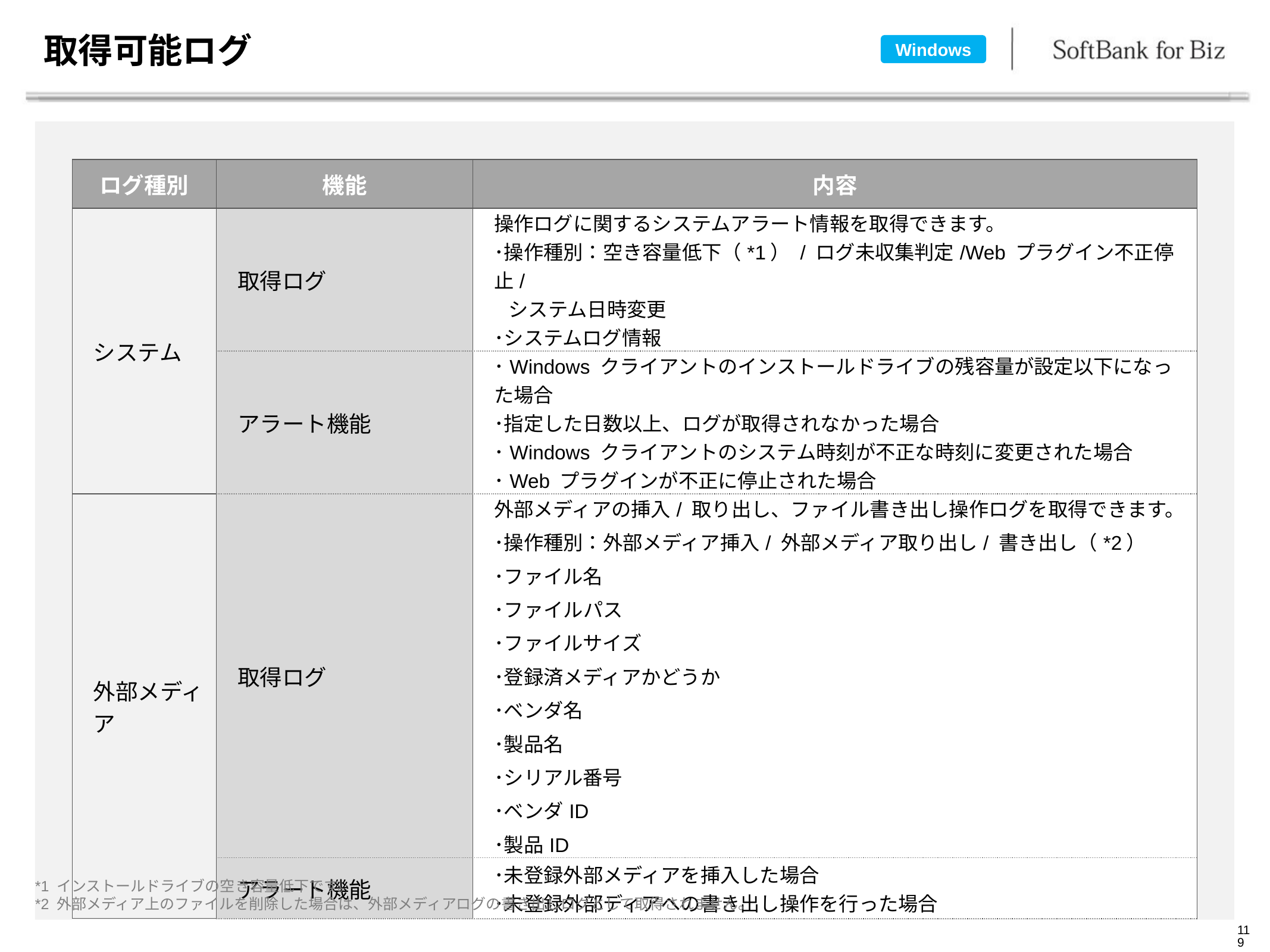

# 取得可能ログ
Windows
| ログ種別 | 機能 | 内容 |
| --- | --- | --- |
| システム | 取得ログ | 操作ログに関するシステムアラート情報を取得できます。 ･操作種別：空き容量低下（\*1） / ログ未収集判定/Web プラグイン不正停止/ システム日時変更 ･システムログ情報 |
|  | アラート機能 | ･Windows クライアントのインストールドライブの残容量が設定以下になった場合 ･指定した日数以上、ログが取得されなかった場合 ･Windows クライアントのシステム時刻が不正な時刻に変更された場合 ･Web プラグインが不正に停止された場合 |
| 外部メディア | 取得ログ | 外部メディアの挿入/ 取り出し、ファイル書き出し操作ログを取得できます。 ･操作種別：外部メディア挿入/ 外部メディア取り出し/ 書き出し（\*2） ･ファイル名 ･ファイルパス ･ファイルサイズ ･登録済メディアかどうか ･ベンダ名 ･製品名 ･シリアル番号 ･ベンダID ･製品ID |
|  | アラート機能 | ･未登録外部メディアを挿入した場合 ･未登録外部ディアへの書き出し操作を行った場合 |
*1 インストールドライブの空き容量低下です。
*2 外部メディア上のファイルを削除した場合は、外部メディアログの書き出しログとして取得されません。
119